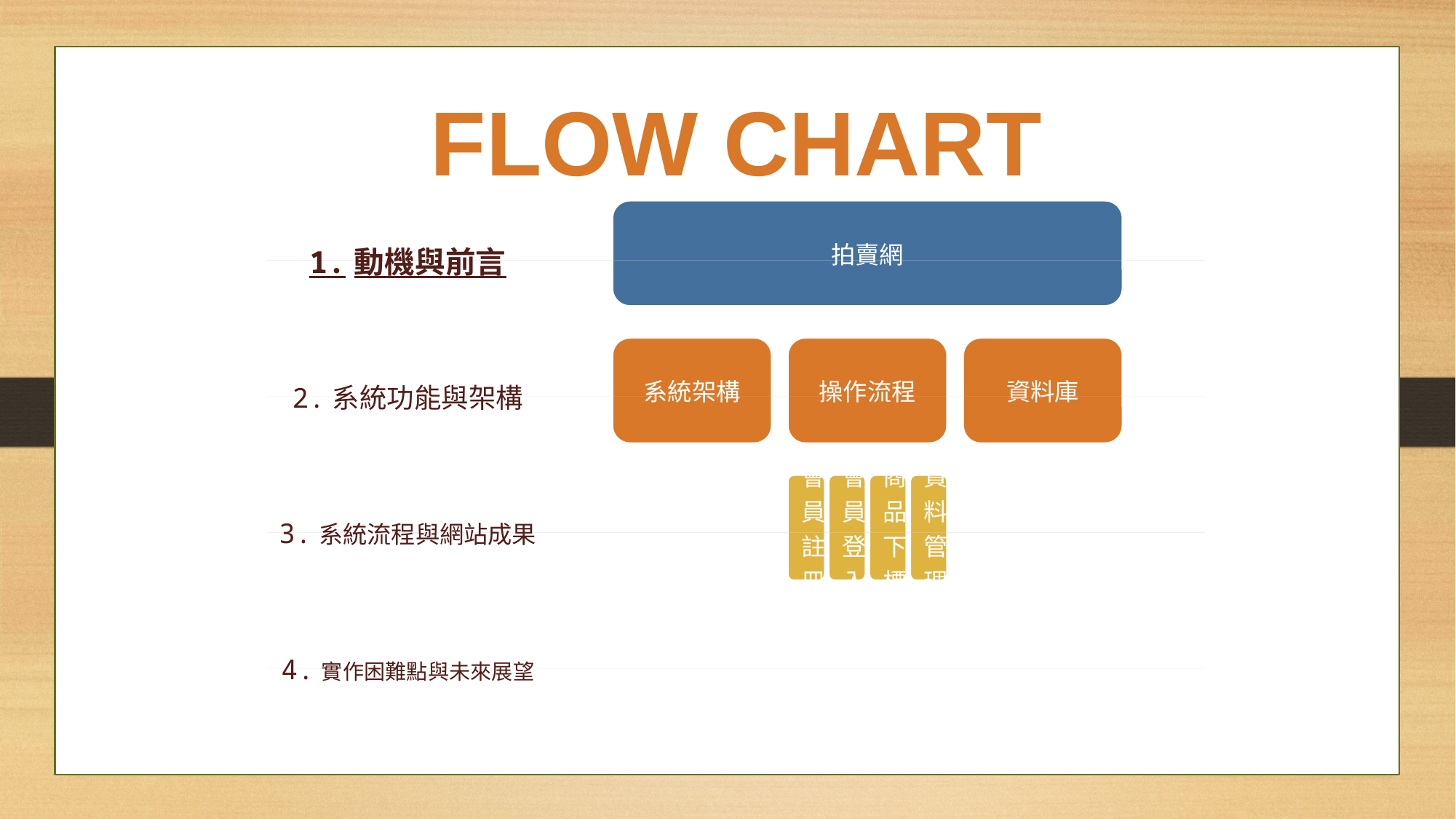

FLOW CHART
拍賣網
系統架構
資料庫
2.系統功能與架構
3.系統流程與網站成果
4.實作困難點與未來展望
1.動機與前言
操作流程